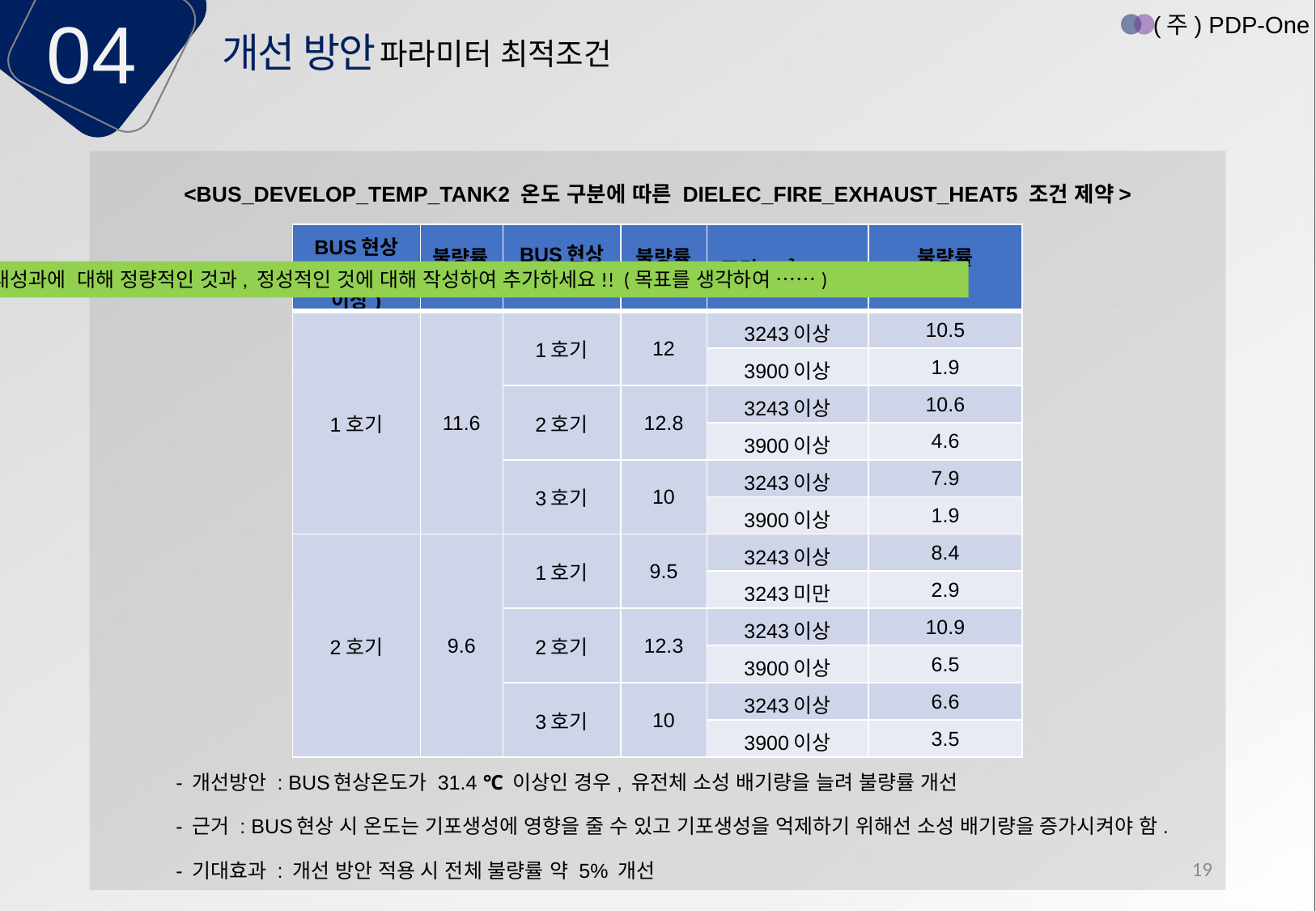

04
(주) PDP-One

개선 방안
파라미터 최적조건

<BUS_DEVELOP_TEMP_TANK2 온도 구분에 따른 DIELEC_FIRE_EXHAUST_HEAT5 조건 제약>
| BUS현상 (31.4℃이상) | 불량률(%) | BUS현상 설비 | 불량률 (%) | 조건(㎥/min) | 불량률 (%) |
| --- | --- | --- | --- | --- | --- |
| 1호기 | 11.6 | 1호기 | 12 | 3243이상 | 10.5 |
|  |  |  |  | 3900이상 | 1.9 |
|  |  | 2호기 | 12.8 | 3243이상 | 10.6 |
|  |  |  |  | 3900이상 | 4.6 |
|  |  | 3호기 | 10 | 3243이상 | 7.9 |
|  |  |  |  | 3900이상 | 1.9 |
| 2호기 | 9.6 | 1호기 | 9.5 | 3243이상 | 8.4 |
|  |  |  |  | 3243미만 | 2.9 |
|  |  | 2호기 | 12.3 | 3243이상 | 10.9 |
|  |  |  |  | 3900이상 | 6.5 |
|  |  | 3호기 | 10 | 3243이상 | 6.6 |
|  |  |  |  | 3900이상 | 3.5 |
기대성과에  대해 정량적인 것과, 정성적인 것에 대해 작성하여 추가하세요!!  (목표를 생각하여 ……)
- 개선방안 : BUS현상온도가 31.4 ℃ 이상인 경우, 유전체 소성 배기량을 늘려 불량률 개선
- 근거 : BUS현상 시 온도는 기포생성에 영향을 줄 수 있고 기포생성을 억제하기 위해선 소성 배기량을 증가시켜야 함.
- 기대효과 : 개선 방안 적용 시 전체 불량률 약 5% 개선
19